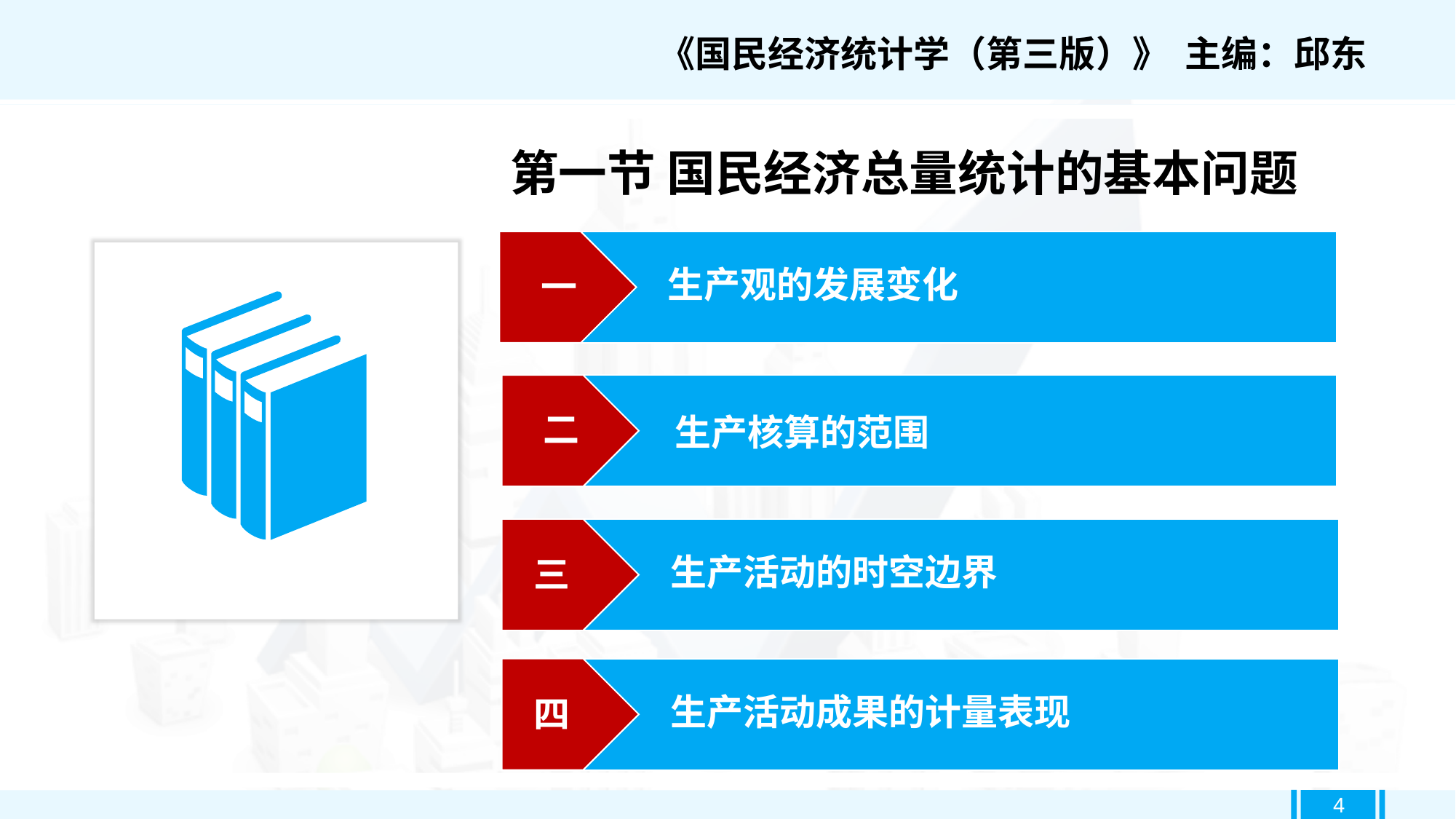

《国民经济统计学（第三版）》  主编：邱东
第一节 国民经济总量统计的基本问题

一

生产观的发展变化

二
生产核算的范围

生产活动的时空边界
三

生产活动成果的计量表现
四
4